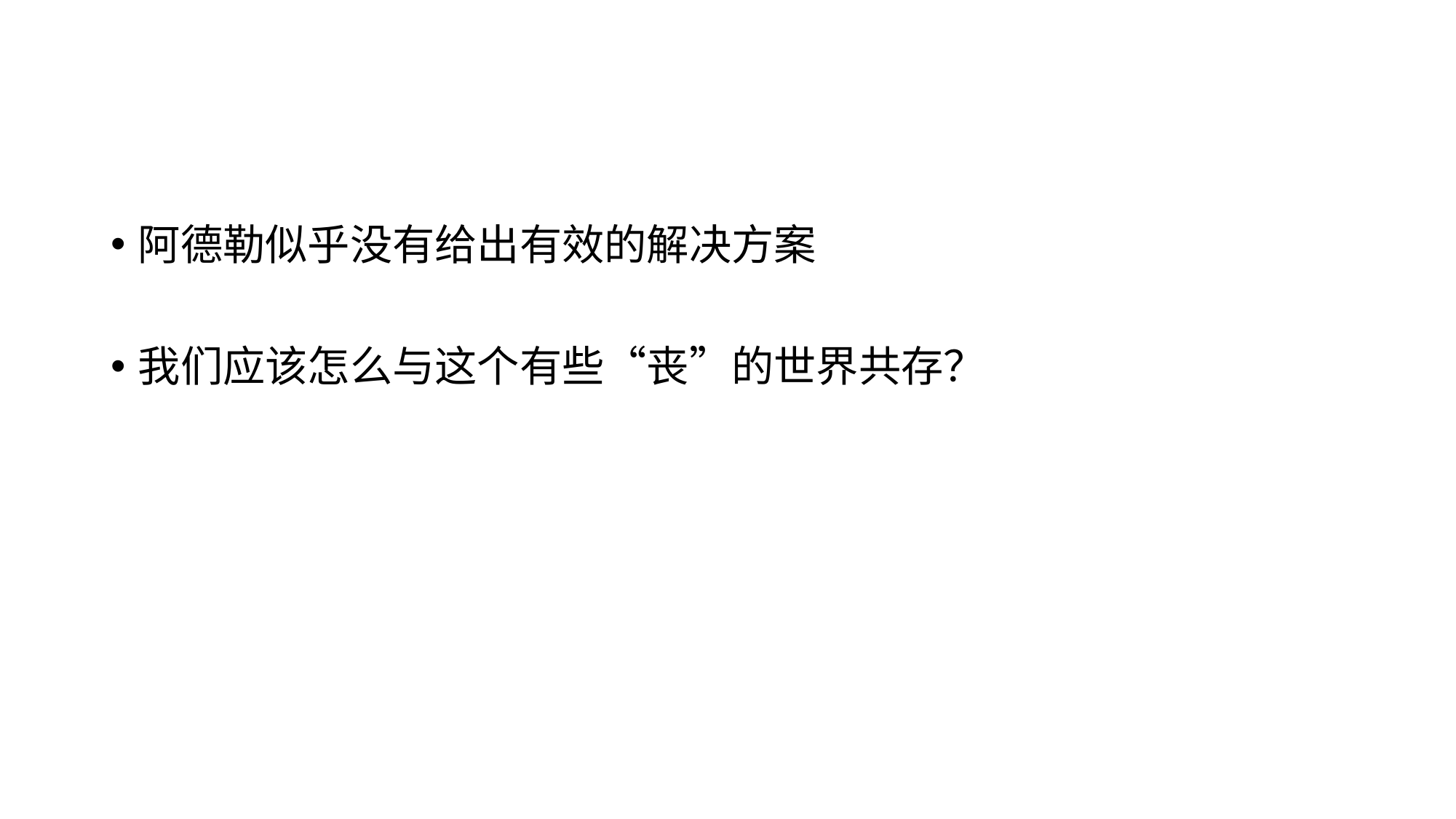

#
阿德勒似乎没有给出有效的解决方案

我们应该怎么与这个有些“丧”的世界共存？